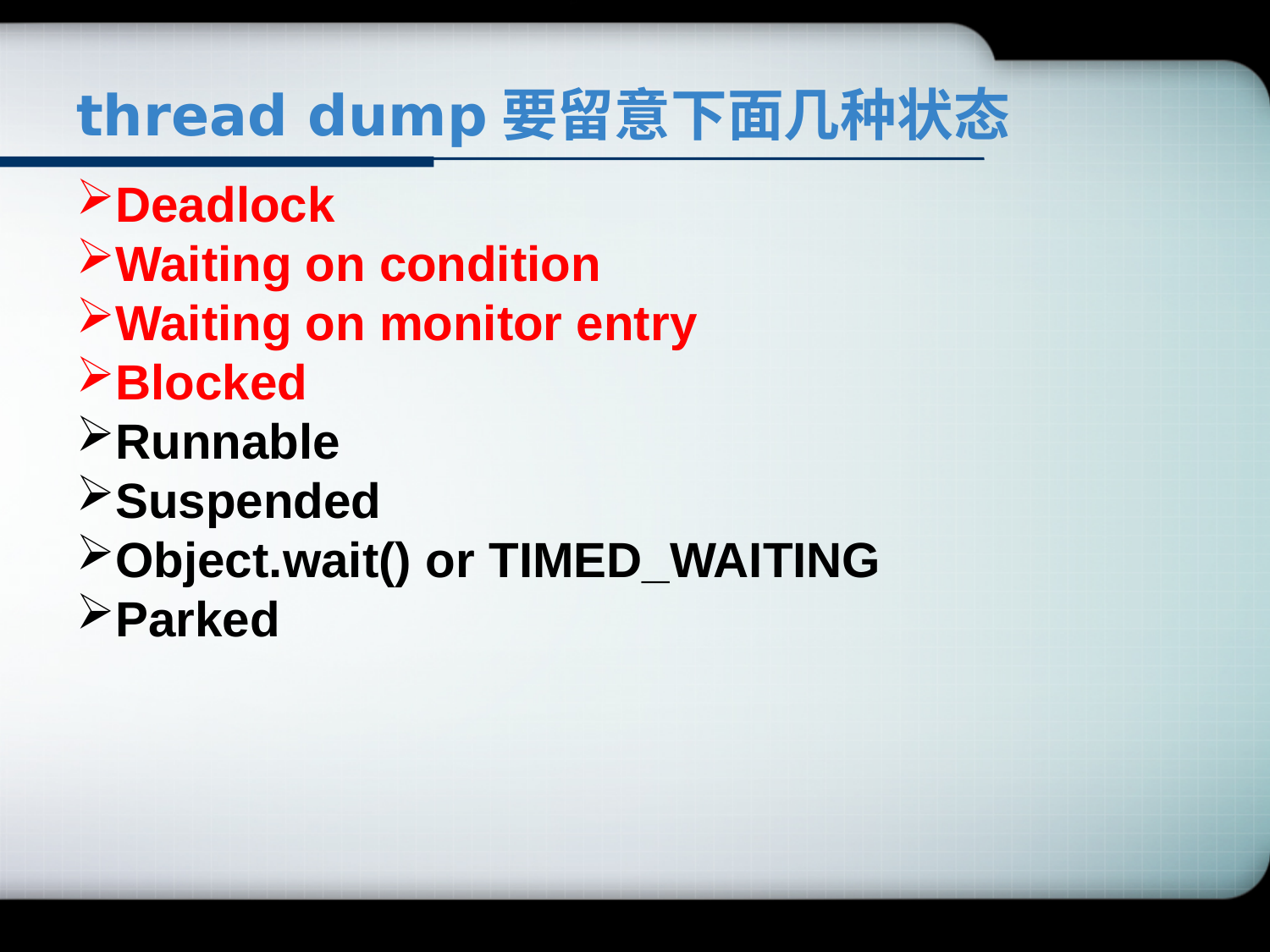

# thread dump要留意下面几种状态
Deadlock
Waiting on condition
Waiting on monitor entry
Blocked
Runnable
Suspended
Object.wait() or TIMED_WAITING
Parked